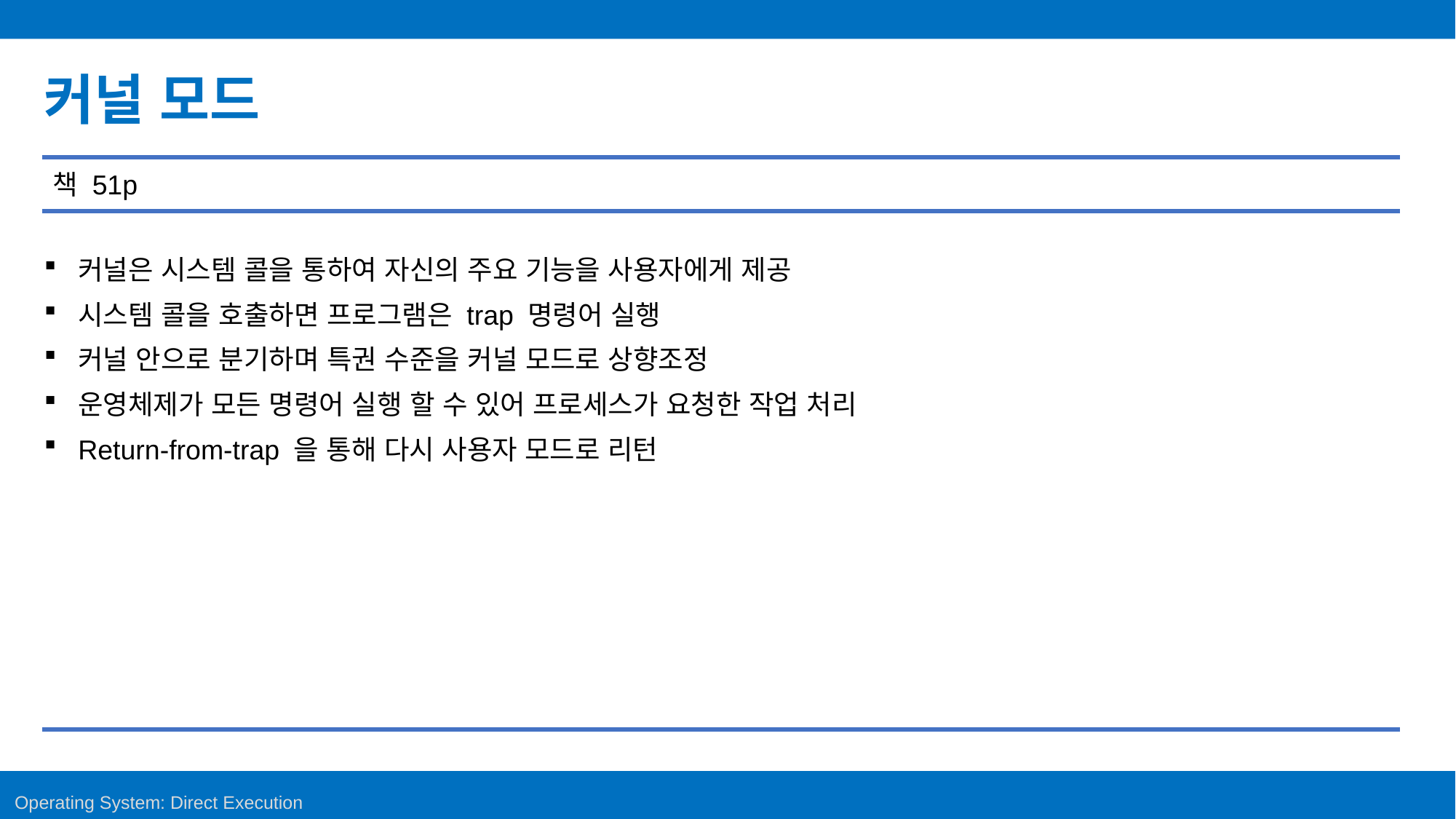

Contents
커널 모드
책 51p
커널은 시스템 콜을 통하여 자신의 주요 기능을 사용자에게 제공
시스템 콜을 호출하면 프로그램은 trap 명령어 실행
커널 안으로 분기하며 특권 수준을 커널 모드로 상향조정
운영체제가 모든 명령어 실행 할 수 있어 프로세스가 요청한 작업 처리
Return-from-trap 을 통해 다시 사용자 모드로 리턴

9
Operating System: Direct Execution